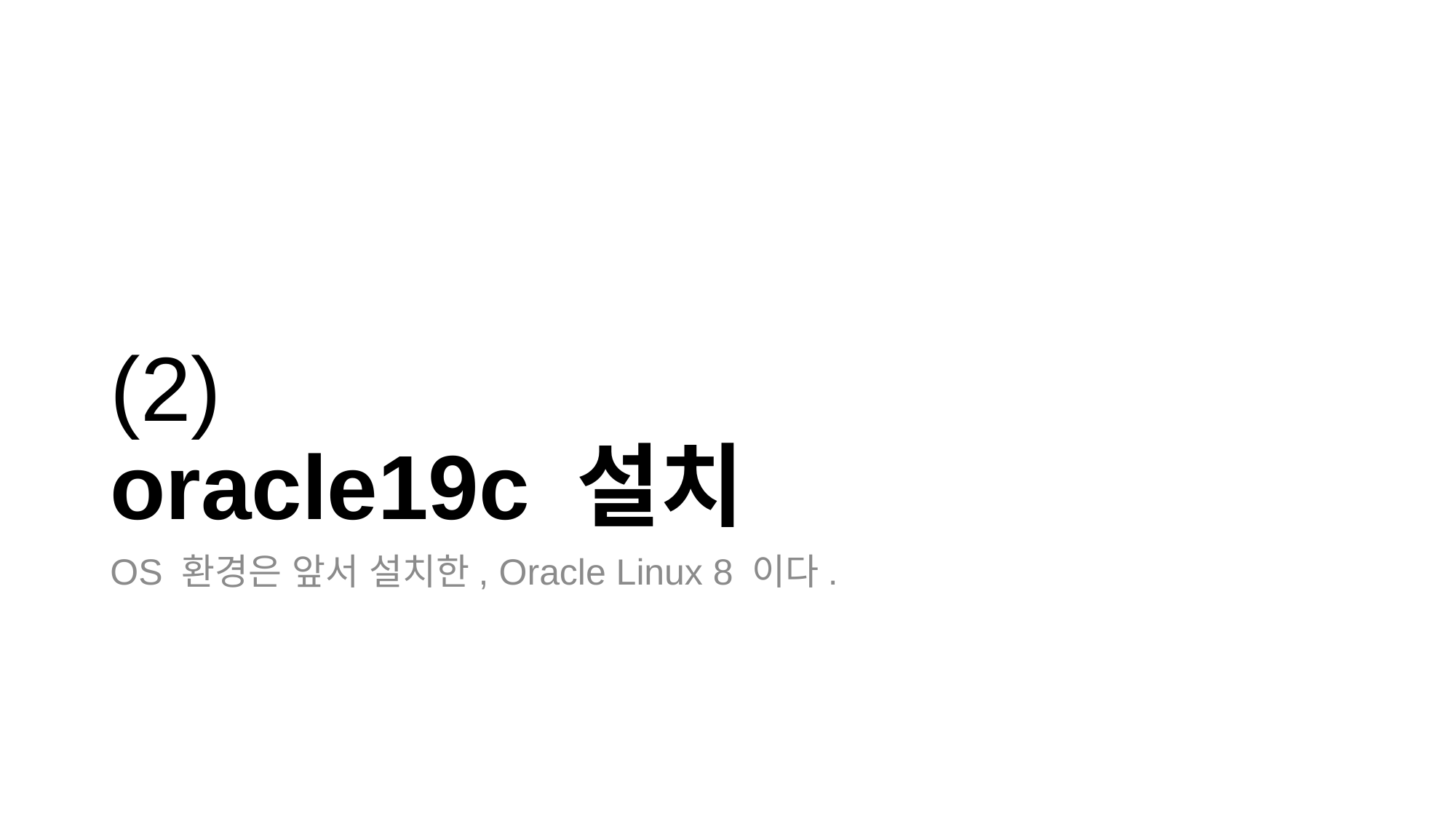

# (2) oracle19c 설치
OS 환경은 앞서 설치한, Oracle Linux 8 이다.